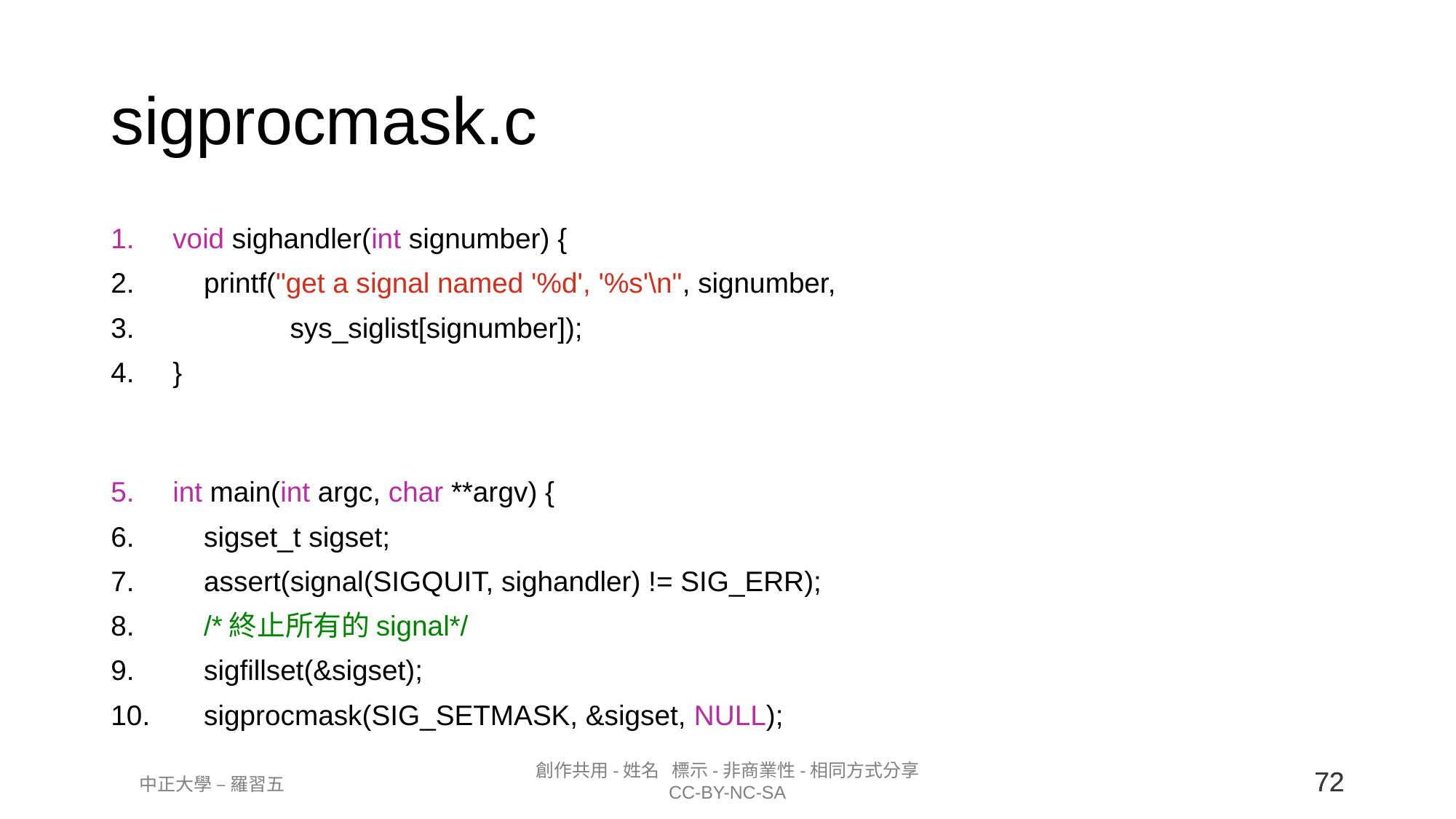

# sigprocmask.c
void sighandler(int signumber) {
    printf("get a signal named '%d', '%s'\n", signumber,
               sys_siglist[signumber]);
}

int main(int argc, char **argv) {
    sigset_t sigset;
    assert(signal(SIGQUIT, sighandler) != SIG_ERR);
    /*終止所有的signal*/
    sigfillset(&sigset);
    sigprocmask(SIG_SETMASK, &sigset, NULL);